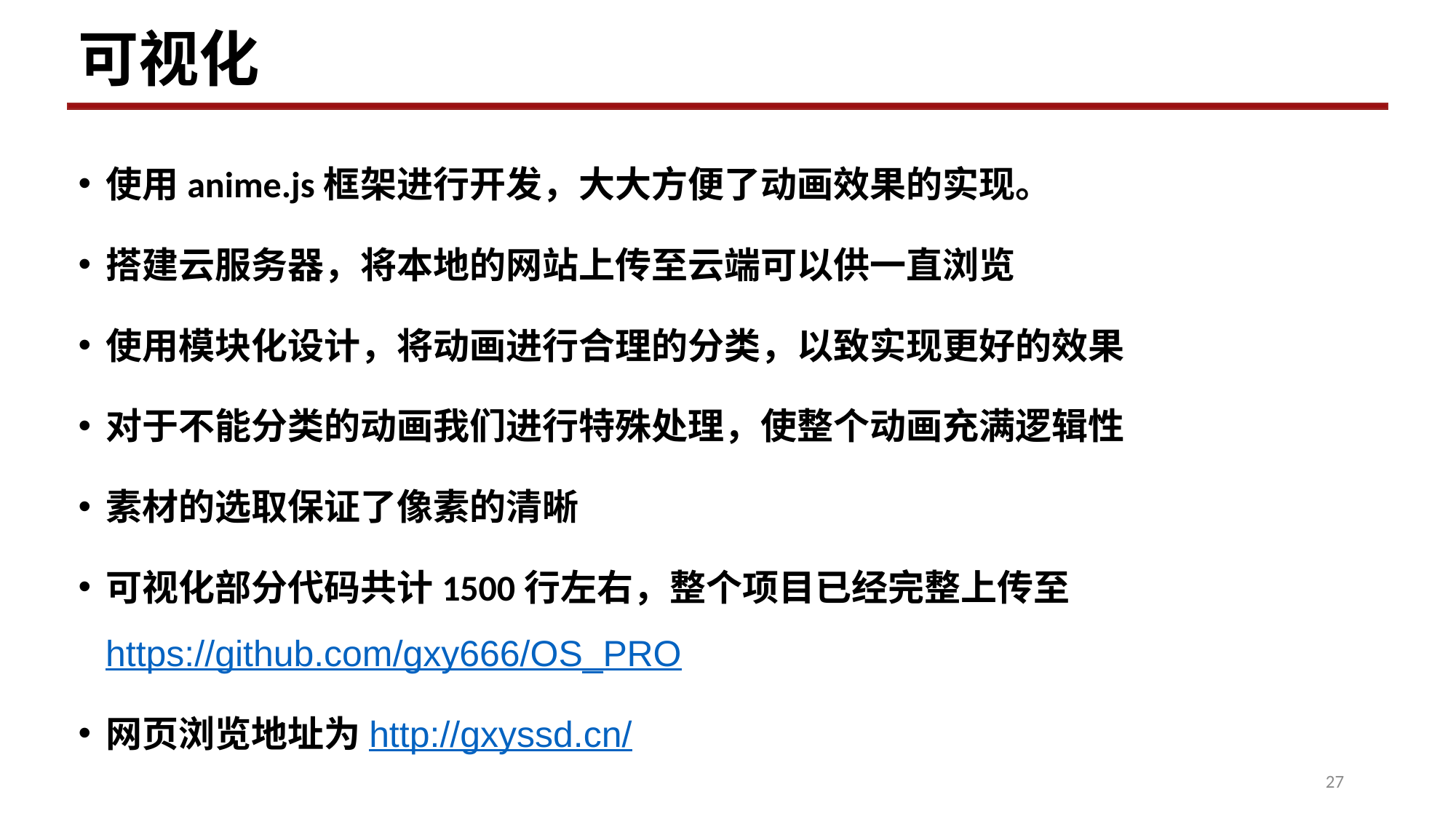

可视化

使用anime.js框架进行开发，大大方便了动画效果的实现。
搭建云服务器，将本地的网站上传至云端可以供一直浏览
使用模块化设计，将动画进行合理的分类，以致实现更好的效果
对于不能分类的动画我们进行特殊处理，使整个动画充满逻辑性
素材的选取保证了像素的清晰
可视化部分代码共计1500行左右，整个项目已经完整上传至https://github.com/gxy666/OS_PRO
网页浏览地址为http://gxyssd.cn/

27